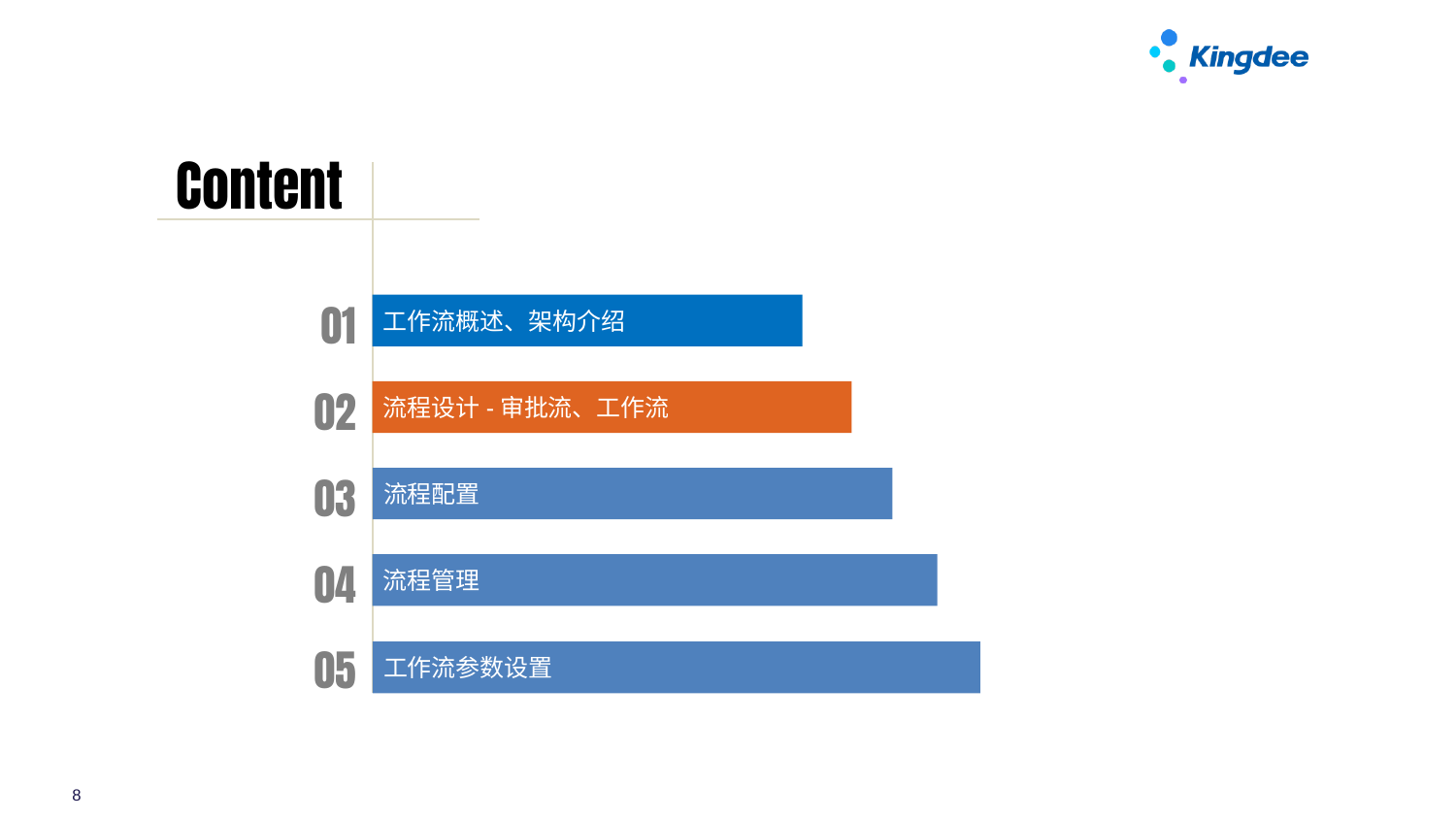

Content
01
工作流概述、架构介绍
02
流程设计-审批流、工作流
03
流程配置
04
流程管理
05
工作流参数设置